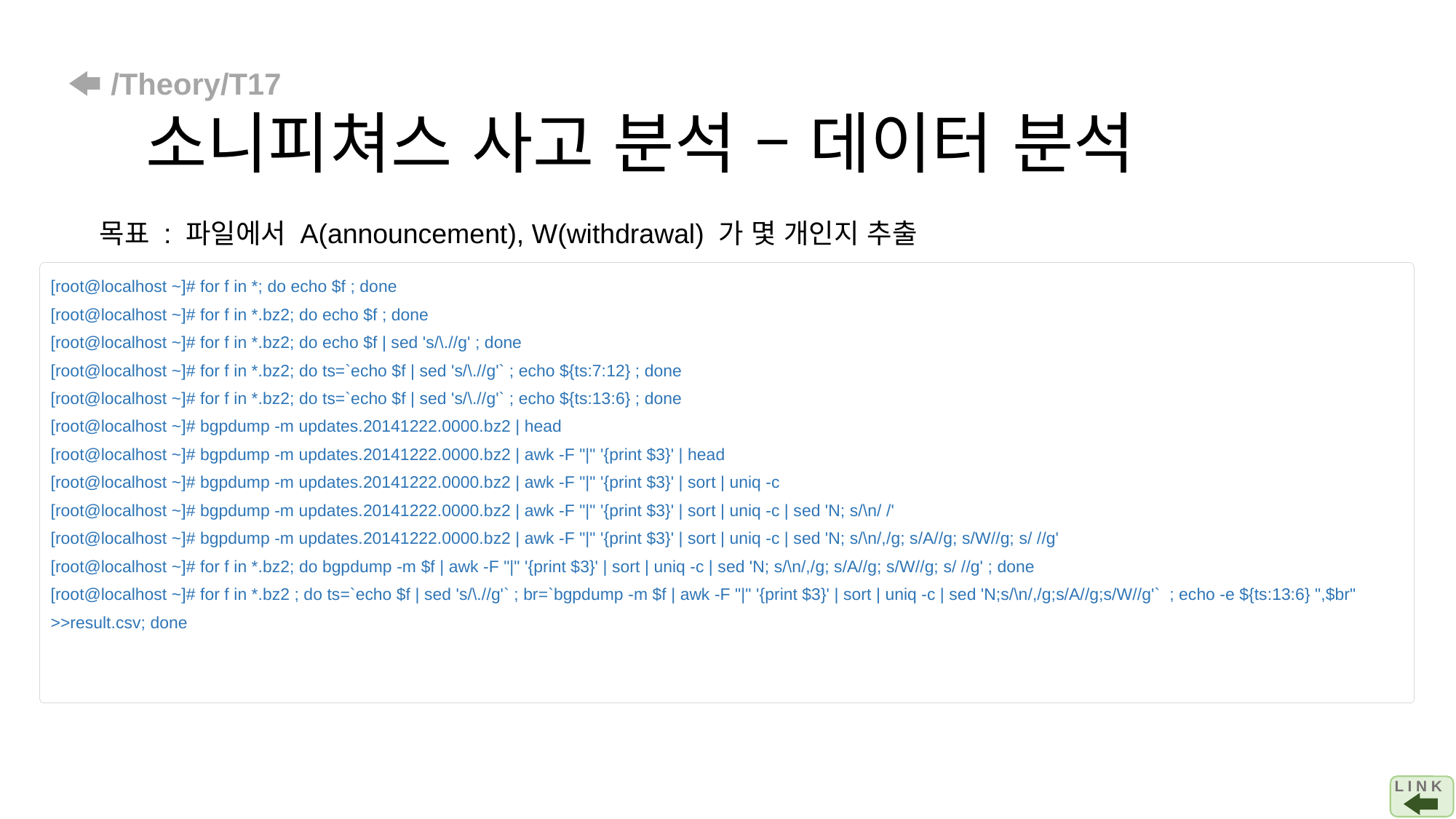

# /Theory/T17 소니피쳐스 사고 분석 – 데이터 분석

목표 : 파일에서 A(announcement), W(withdrawal) 가 몇 개인지 추출

[root@localhost ~]# for f in *; do echo $f ; done
[root@localhost ~]# for f in *.bz2; do echo $f ; done
[root@localhost ~]# for f in *.bz2; do echo $f | sed 's/\.//g' ; done
[root@localhost ~]# for f in *.bz2; do ts=`echo $f | sed 's/\.//g'` ; echo ${ts:7:12} ; done
[root@localhost ~]# for f in *.bz2; do ts=`echo $f | sed 's/\.//g'` ; echo ${ts:13:6} ; done
[root@localhost ~]# bgpdump -m updates.20141222.0000.bz2 | head
[root@localhost ~]# bgpdump -m updates.20141222.0000.bz2 | awk -F "|" '{print $3}' | head
[root@localhost ~]# bgpdump -m updates.20141222.0000.bz2 | awk -F "|" '{print $3}' | sort | uniq -c
[root@localhost ~]# bgpdump -m updates.20141222.0000.bz2 | awk -F "|" '{print $3}' | sort | uniq -c | sed 'N; s/\n/ /'
[root@localhost ~]# bgpdump -m updates.20141222.0000.bz2 | awk -F "|" '{print $3}' | sort | uniq -c | sed 'N; s/\n/,/g; s/A//g; s/W//g; s/ //g'
[root@localhost ~]# for f in *.bz2; do bgpdump -m $f | awk -F "|" '{print $3}' | sort | uniq -c | sed 'N; s/\n/,/g; s/A//g; s/W//g; s/ //g' ; done
[root@localhost ~]# for f in *.bz2 ; do ts=`echo $f | sed 's/\.//g'` ; br=`bgpdump -m $f | awk -F "|" '{print $3}' | sort | uniq -c | sed 'N;s/\n/,/g;s/A//g;s/W//g'`  ; echo -e ${ts:13:6} ",$br" >>result.csv; done
L I N K